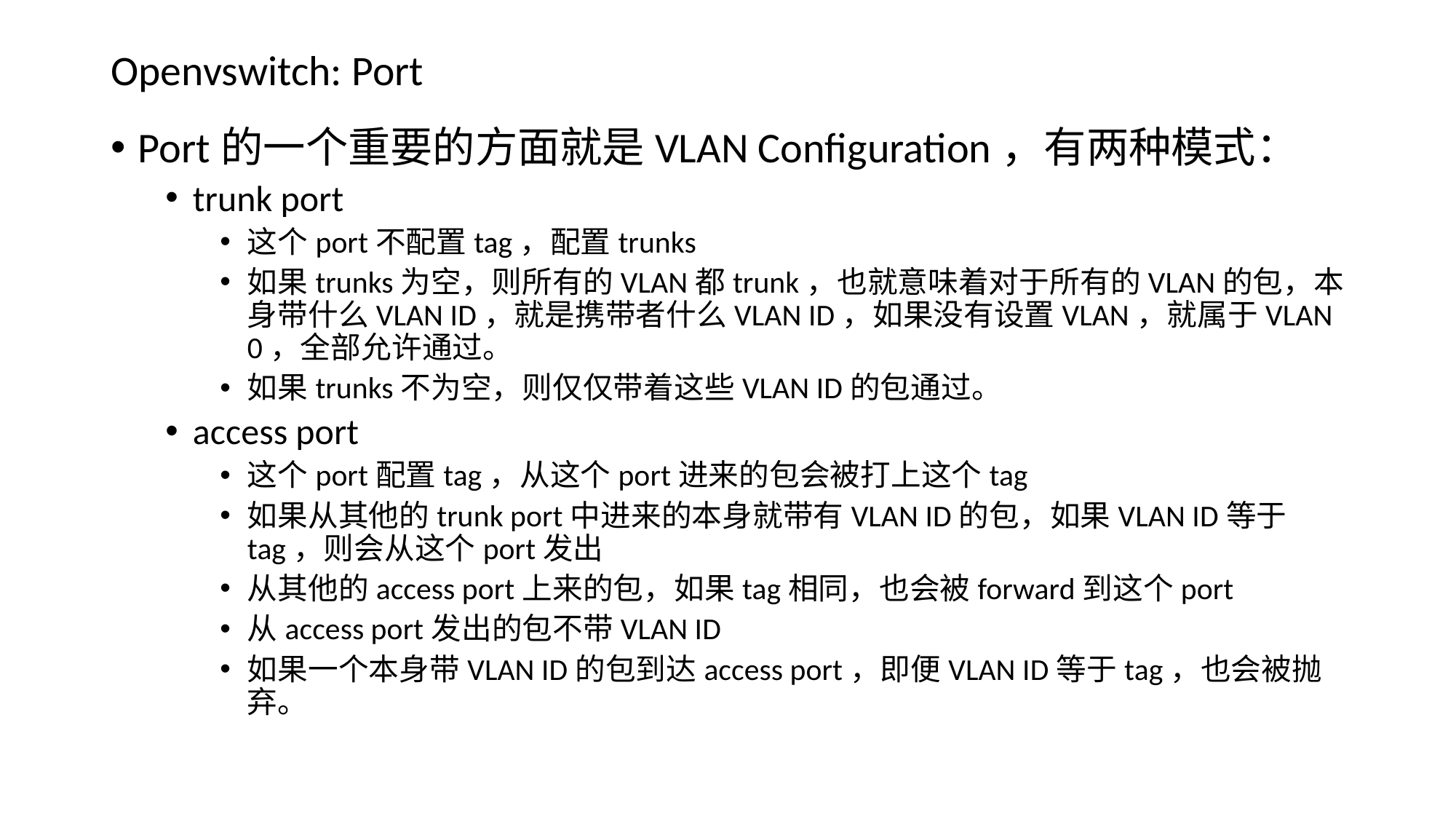

# Openvswitch: Port
Port的一个重要的方面就是VLAN Configuration，有两种模式：
trunk port
这个port不配置tag，配置trunks
如果trunks为空，则所有的VLAN都trunk，也就意味着对于所有的VLAN的包，本身带什么VLAN ID，就是携带者什么VLAN ID，如果没有设置VLAN，就属于VLAN 0，全部允许通过。
如果trunks不为空，则仅仅带着这些VLAN ID的包通过。
access port
这个port配置tag，从这个port进来的包会被打上这个tag
如果从其他的trunk port中进来的本身就带有VLAN ID的包，如果VLAN ID等于tag，则会从这个port发出
从其他的access port上来的包，如果tag相同，也会被forward到这个port
从access port发出的包不带VLAN ID
如果一个本身带VLAN ID的包到达access port，即便VLAN ID等于tag，也会被抛弃。